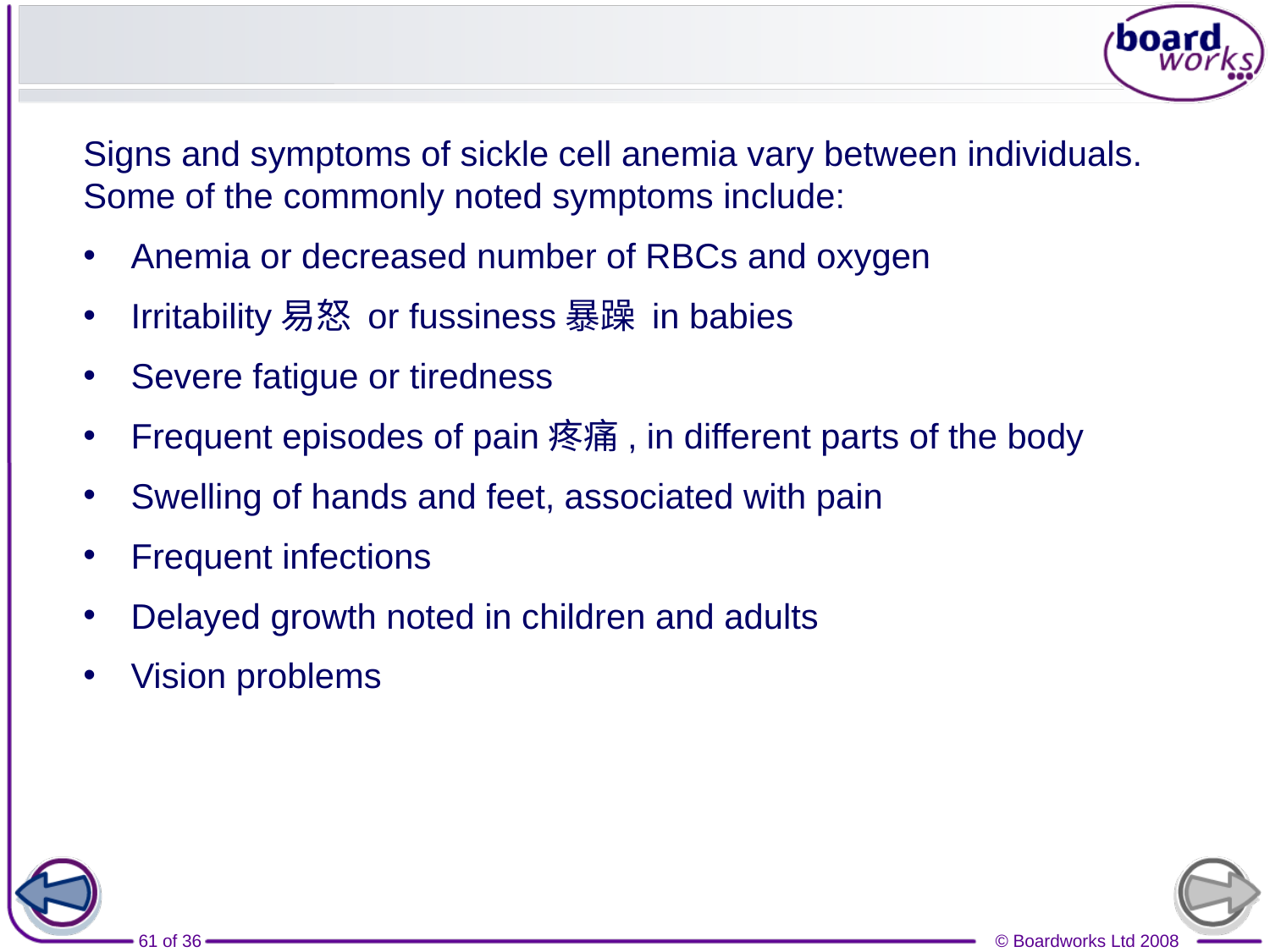

#
Signs and symptoms of sickle cell anemia vary between individuals. Some of the commonly noted symptoms include:
Anemia or decreased number of RBCs and oxygen
Irritability易怒 or fussiness暴躁 in babies
Severe fatigue or tiredness
Frequent episodes of pain疼痛, in different parts of the body
Swelling of hands and feet, associated with pain
Frequent infections
Delayed growth noted in children and adults
Vision problems